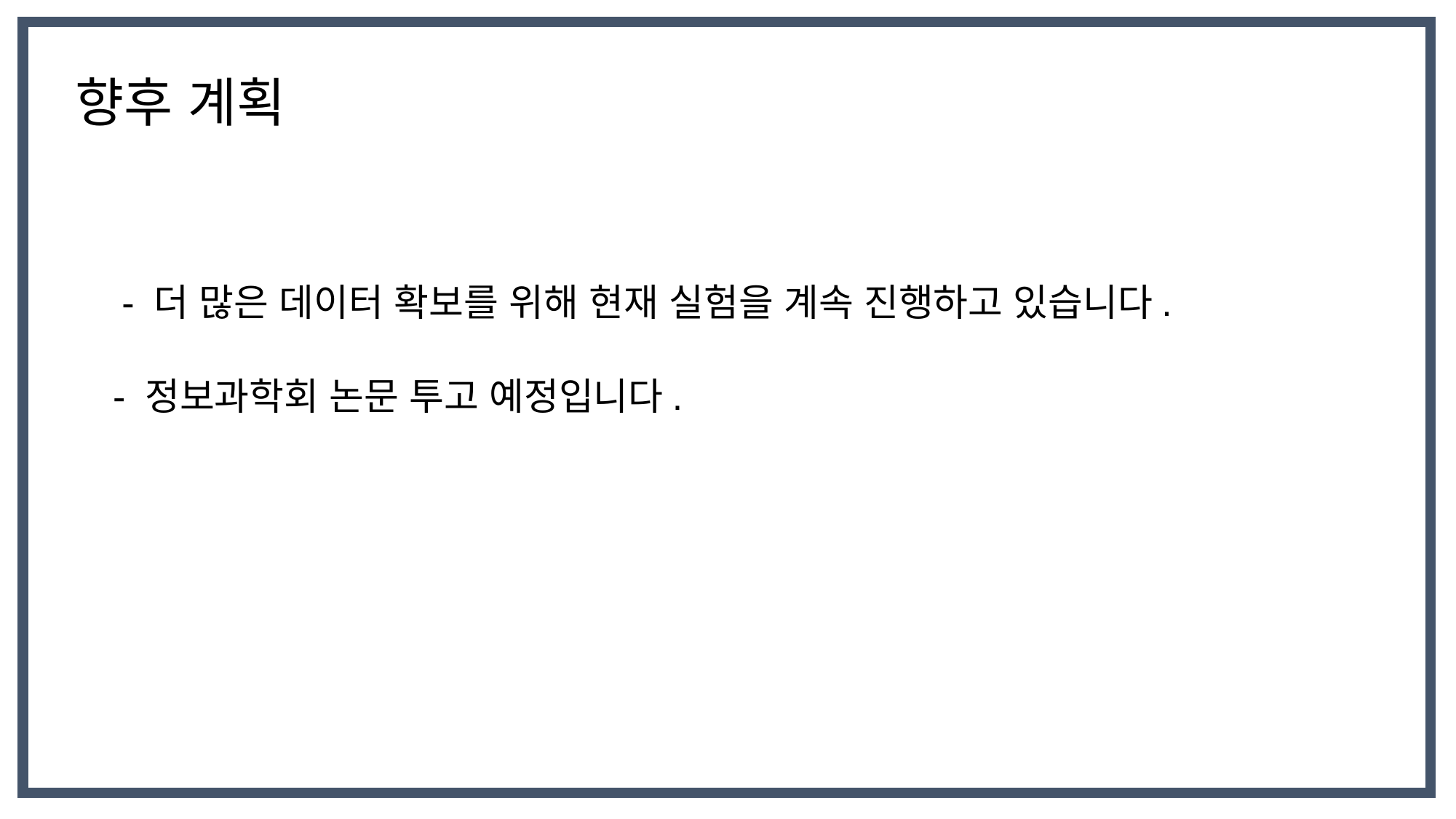

향후 계획
- 더 많은 데이터 확보를 위해 현재 실험을 계속 진행하고 있습니다.
- 정보과학회 논문 투고 예정입니다.